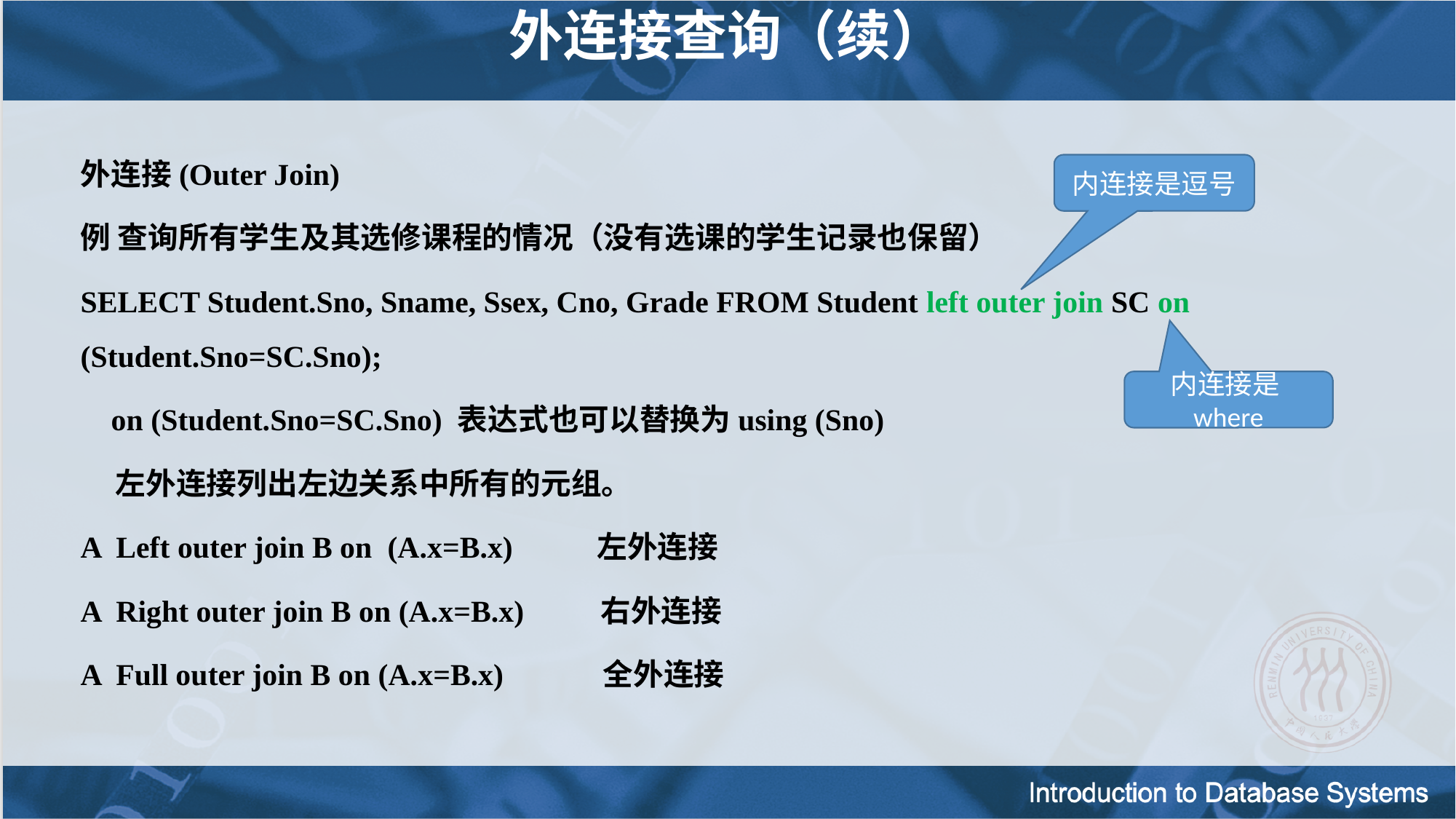

外连接查询（续）
外连接(Outer Join)
例 查询所有学生及其选修课程的情况（没有选课的学生记录也保留）
SELECT Student.Sno, Sname, Ssex, Cno, Grade FROM Student left outer join SC on (Student.Sno=SC.Sno);
    on (Student.Sno=SC.Sno) 表达式也可以替换为using (Sno)
    左外连接列出左边关系中所有的元组。
A  Left outer join B on  (A.x=B.x)          左外连接
A  Right outer join B on (A.x=B.x)         右外连接
A  Full outer join B on (A.x=B.x)            全外连接
内连接是逗号
内连接是where